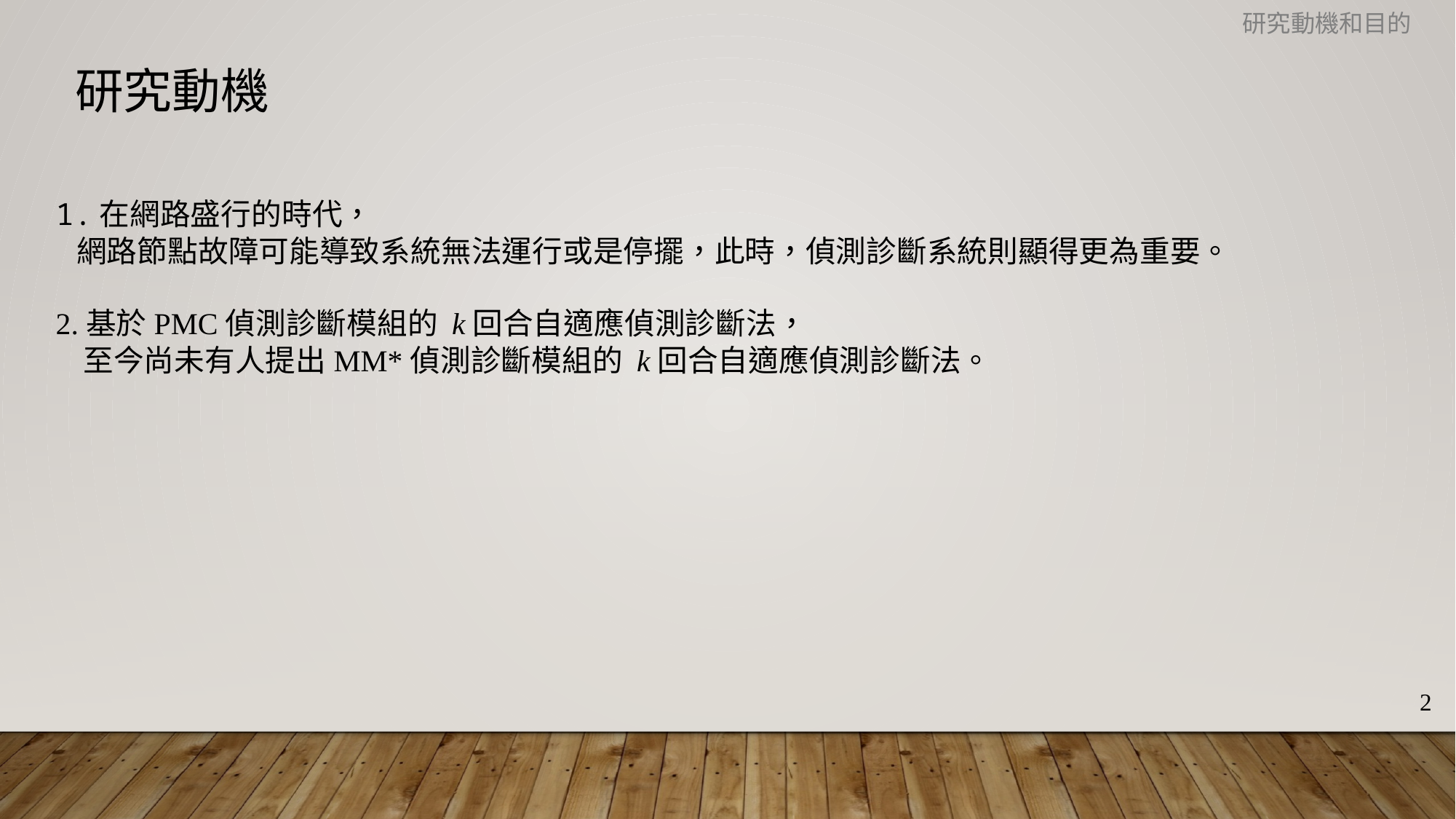

研究動機和目的
研究動機
1.在網路盛行的時代，
  網路節點故障可能導致系統無法運行或是停擺，此時，偵測診斷系統則顯得更為重要。

2.基於PMC偵測診斷模組的 k回合自適應偵測診斷法，
   至今尚未有人提出MM*偵測診斷模組的 k回合自適應偵測診斷法。
2